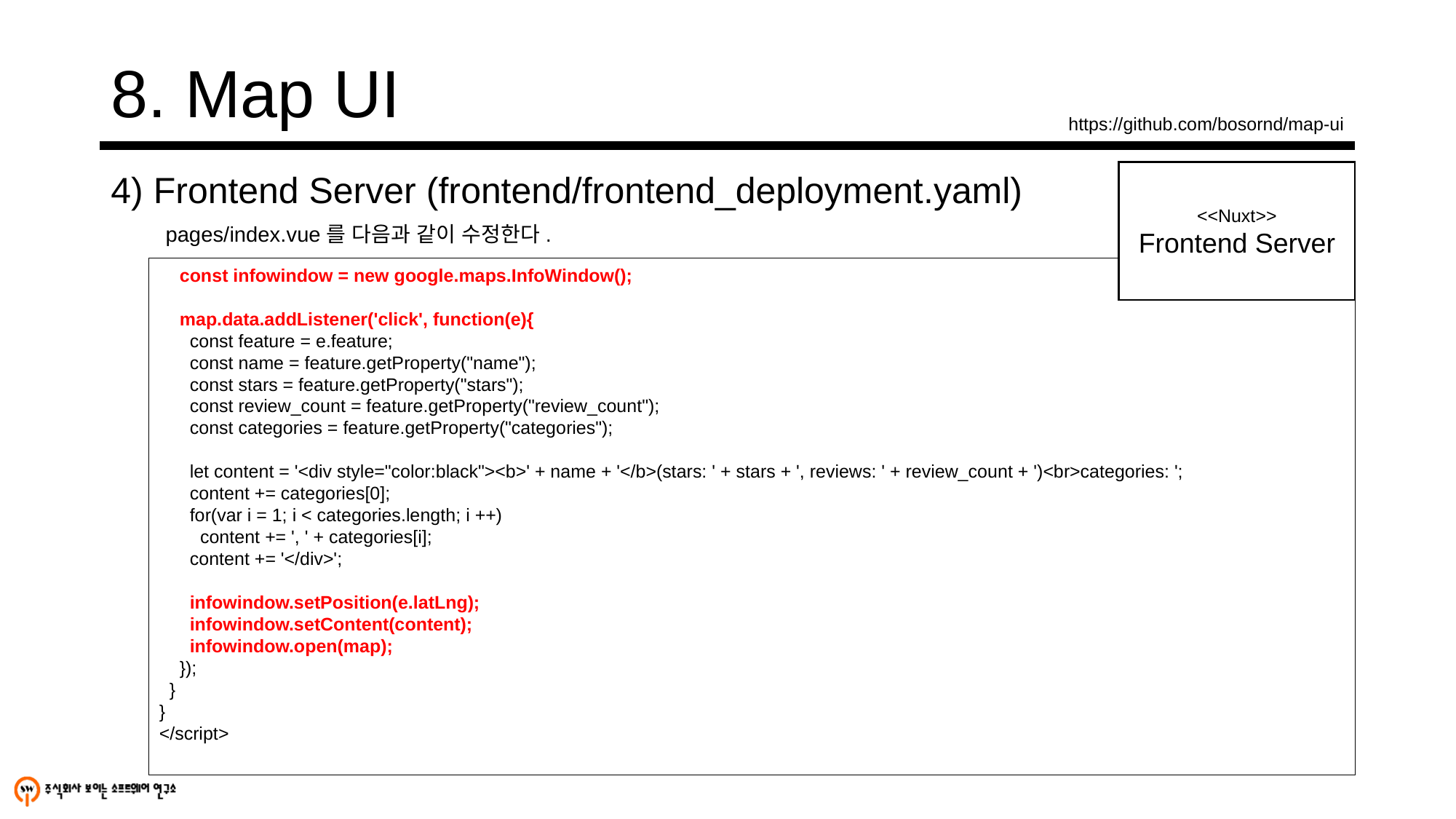

# 8. Map UI
https://github.com/bosornd/map-ui
4) Frontend Server (frontend/frontend_deployment.yaml)
<<Nuxt>>
Frontend Server
pages/index.vue를 다음과 같이 수정한다.

    const infowindow = new google.maps.InfoWindow();

    map.data.addListener('click', function(e){
      const feature = e.feature;
      const name = feature.getProperty("name");
      const stars = feature.getProperty("stars");
      const review_count = feature.getProperty("review_count");
      const categories = feature.getProperty("categories");

      let content = '<div style="color:black"><b>' + name + '</b>(stars: ' + stars + ', reviews: ' + review_count + ')<br>categories: ';
      content += categories[0];
      for(var i = 1; i < categories.length; i ++)
        content += ', ' + categories[i];
      content += '</div>';

      infowindow.setPosition(e.latLng);
      infowindow.setContent(content);
      infowindow.open(map);
    });
  }
}
</script>